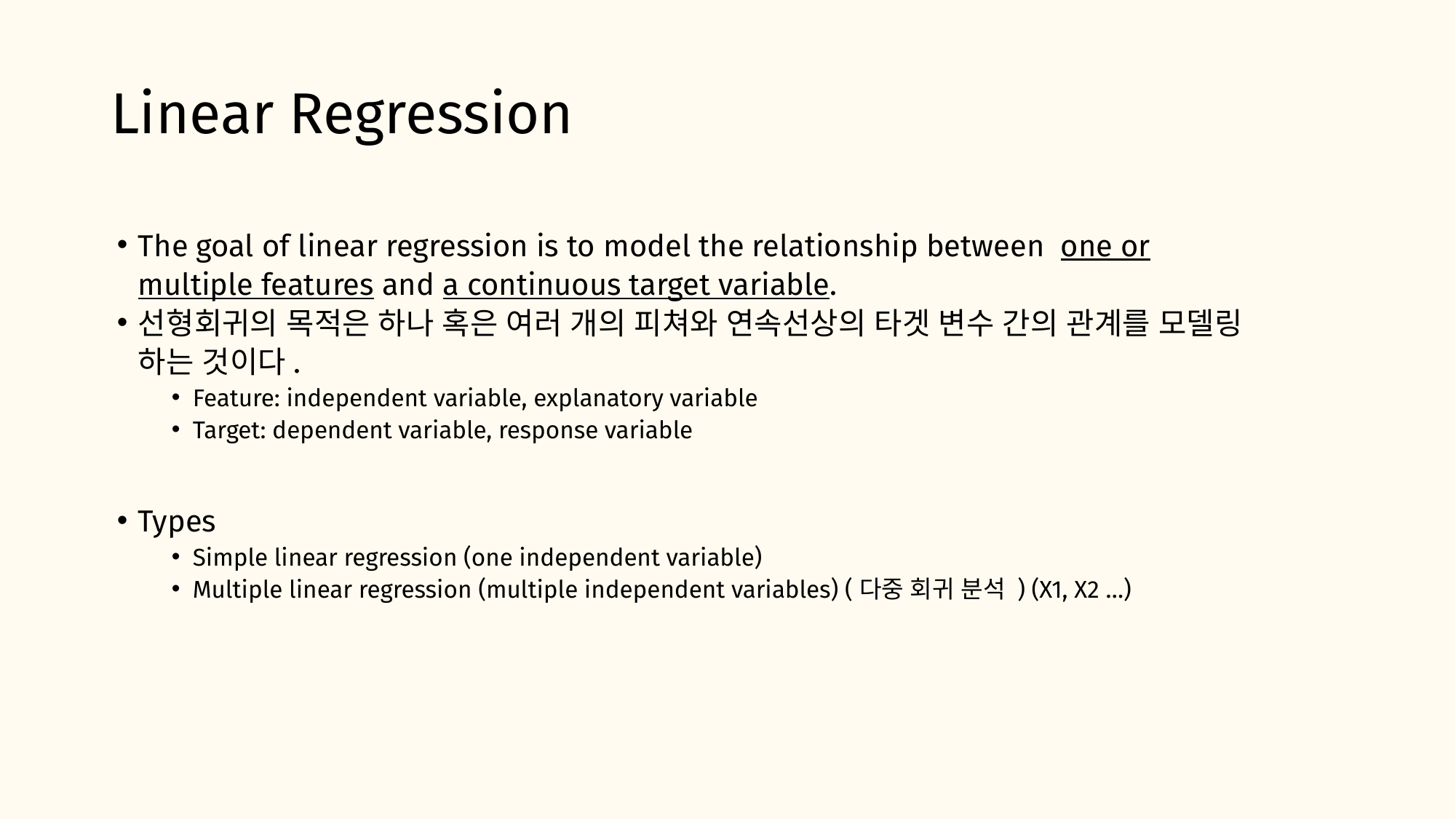

# Linear Regression
The goal of linear regression is to model the relationship between  one or multiple features and a continuous target variable.
선형회귀의 목적은 하나 혹은 여러 개의 피쳐와 연속선상의 타겟 변수 간의 관계를 모델링 하는 것이다.
Feature: independent variable, explanatory variable
Target: dependent variable, response variable

Types
Simple linear regression (one independent variable)
Multiple linear regression (multiple independent variables) (다중 회귀 분석 ) (X1, X2 …)